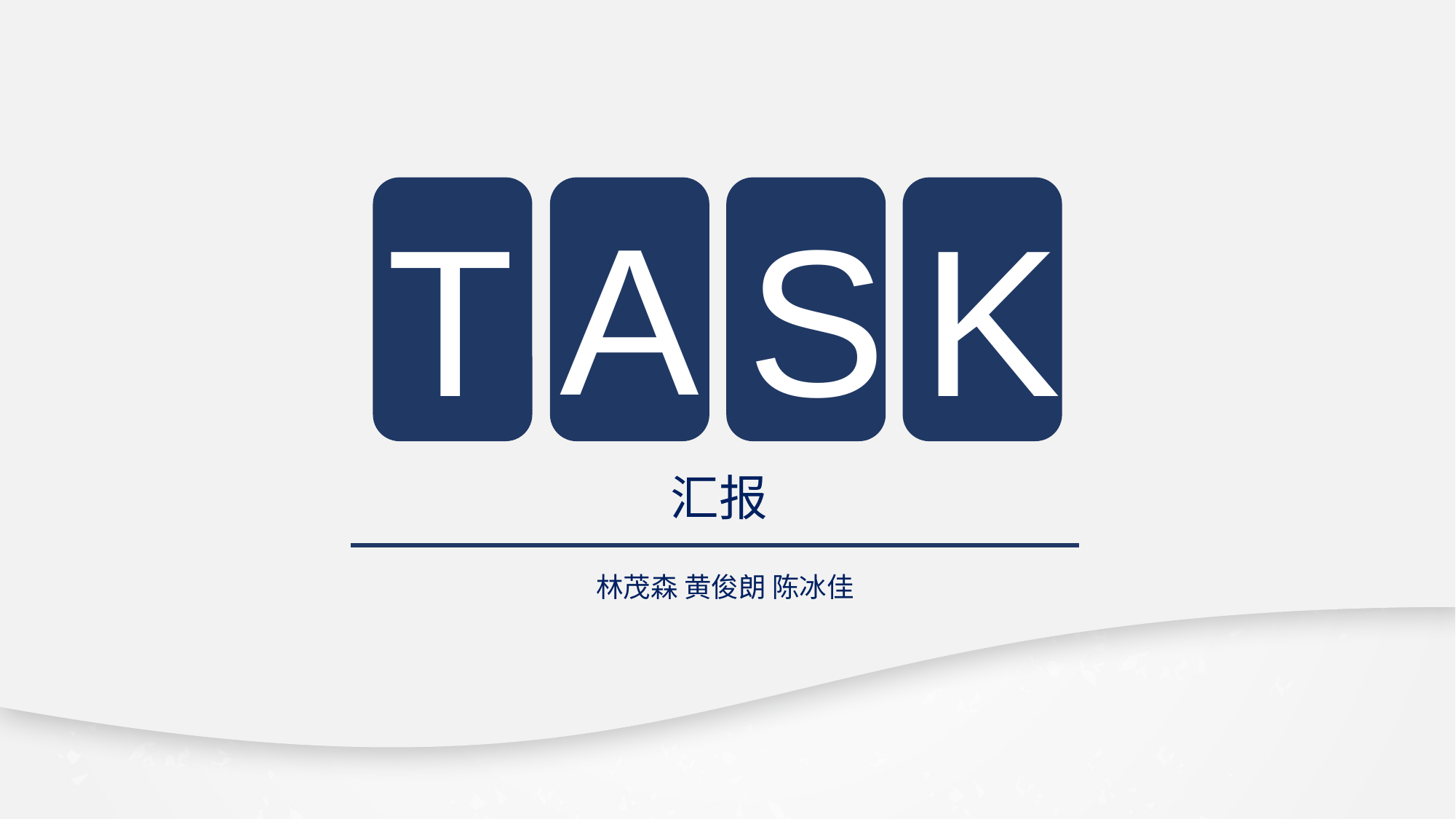

A
S
K
T
汇报
林茂森 黄俊朗 陈冰佳